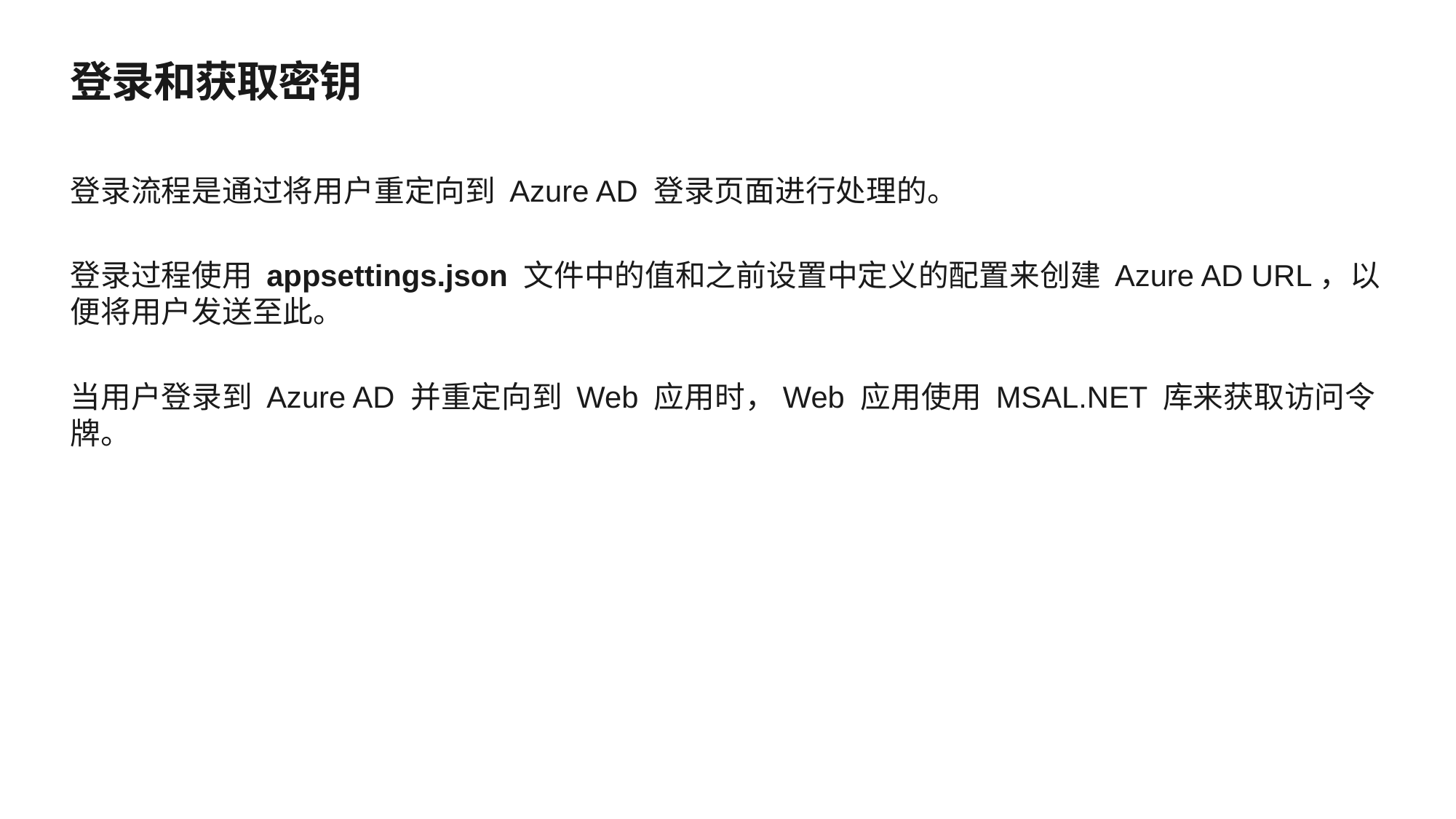

# 登录和获取密钥
登录流程是通过将用户重定向到 Azure AD 登录页面进行处理的。

登录过程使用 appsettings.json 文件中的值和之前设置中定义的配置来创建 Azure AD URL，以便将用户发送至此。

当用户登录到 Azure AD 并重定向到 Web 应用时，Web 应用使用 MSAL.NET 库来获取访问令牌。